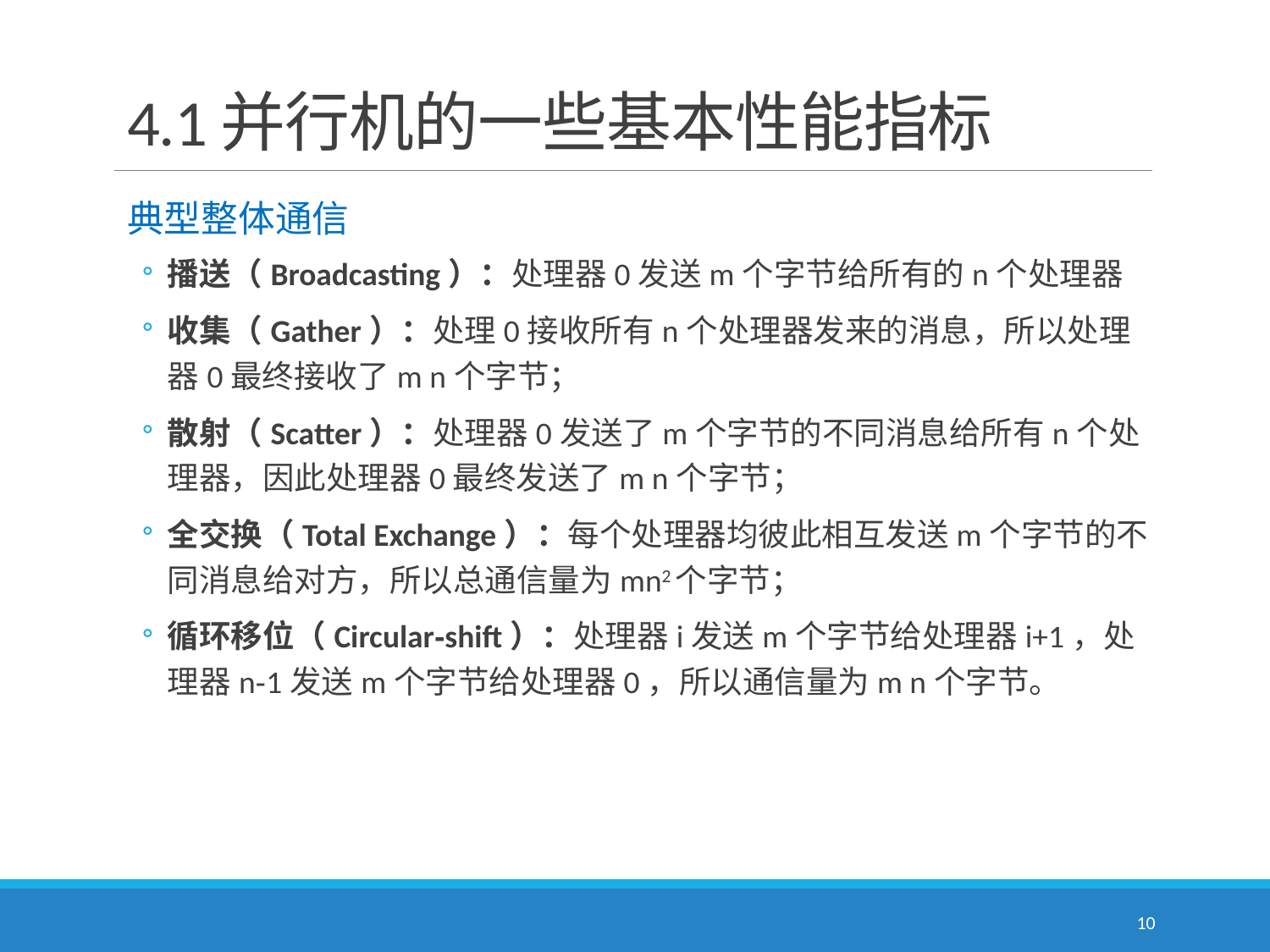

# 4.1并行机的一些基本性能指标
典型整体通信
播送（Broadcasting）：处理器0发送m个字节给所有的n个处理器
收集（Gather）：处理0接收所有n个处理器发来的消息，所以处理器0最终接收了m n个字节；
散射（Scatter）：处理器0发送了m个字节的不同消息给所有n个处理器，因此处理器0最终发送了m n个字节；
全交换（Total Exchange）：每个处理器均彼此相互发送m个字节的不同消息给对方，所以总通信量为mn2个字节；
循环移位（Circular‐shift）：处理器i发送m个字节给处理器i+1，处理器n‐1发送m个字节给处理器0，所以通信量为m n个字节。

10